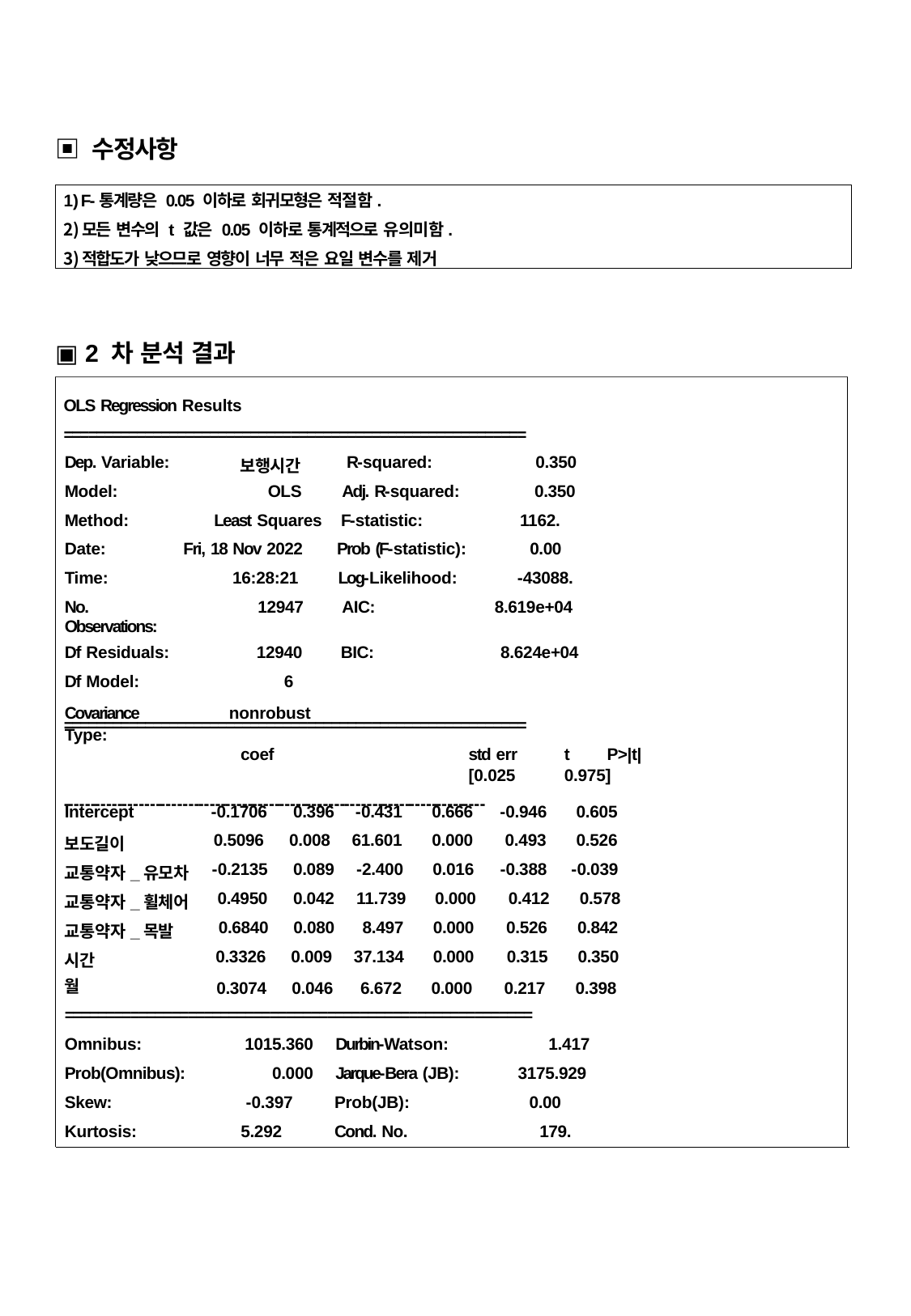

▣ 수정사항
F-통계량은 0.05 이하로 회귀모형은 적절함.
모든 변수의 t 값은 0.05 이하로 통계적으로 유의미함.
적합도가 낮으므로 영향이 너무 적은 요일 변수를 제거
▣ 2 차 분석 결과
OLS Regression Results
=========================================================

| Dep. Variable: | 보행시간 | R-squared: | 0.350 |
| --- | --- | --- | --- |
| Model: | OLS | Adj. R-squared: | 0.350 |
| Method: | Least Squares | F-statistic: | 1162. |
| Date: | Fri, 18 Nov 2022 | Prob (F-statistic): | 0.00 |
| Time: | 16:28:21 | Log-Likelihood: | -43088. |
| No. Observations: | 12947 | AIC: | 8.619e+04 |
| Df Residuals: | 12940 | BIC: | 8.624e+04 |
| Df Model: | 6 |  |  |
| Covariance Type: | nonrobust |  |  |
=========================================================
coef	std err	t	P>|t|	[0.025	0.975]
------------------------------------------------------------------------------
| Intercept | -0.1706 | 0.396 | -0.431 | 0.666 | -0.946 | 0.605 |
| --- | --- | --- | --- | --- | --- | --- |
| 보도길이 | 0.5096 | 0.008 | 61.601 | 0.000 | 0.493 | 0.526 |
| 교통약자\_유모차 | -0.2135 | 0.089 | -2.400 | 0.016 | -0.388 | -0.039 |
| 교통약자\_휠체어 | 0.4950 | 0.042 | 11.739 | 0.000 | 0.412 | 0.578 |
| 교통약자\_목발 | 0.6840 | 0.080 | 8.497 | 0.000 | 0.526 | 0.842 |
| 시간 | 0.3326 | 0.009 | 37.134 | 0.000 | 0.315 | 0.350 |
| 월 | 0.3074 | 0.046 | 6.672 | 0.000 | 0.217 | 0.398 |
| ========================================================= |  |  |  |  |  |  |
| Omnibus: | 1015.360 |  | Durbin-Watson: |  | 1.417 |  |
| Prob(Omnibus): | 0.000 |  | Jarque-Bera (JB): |  | 3175.929 |  |
| Skew: | -0.397 |  | Prob(JB): |  | 0.00 |  |
| Kurtosis: | 5.292 |  | Cond. No. |  | 179. |  |